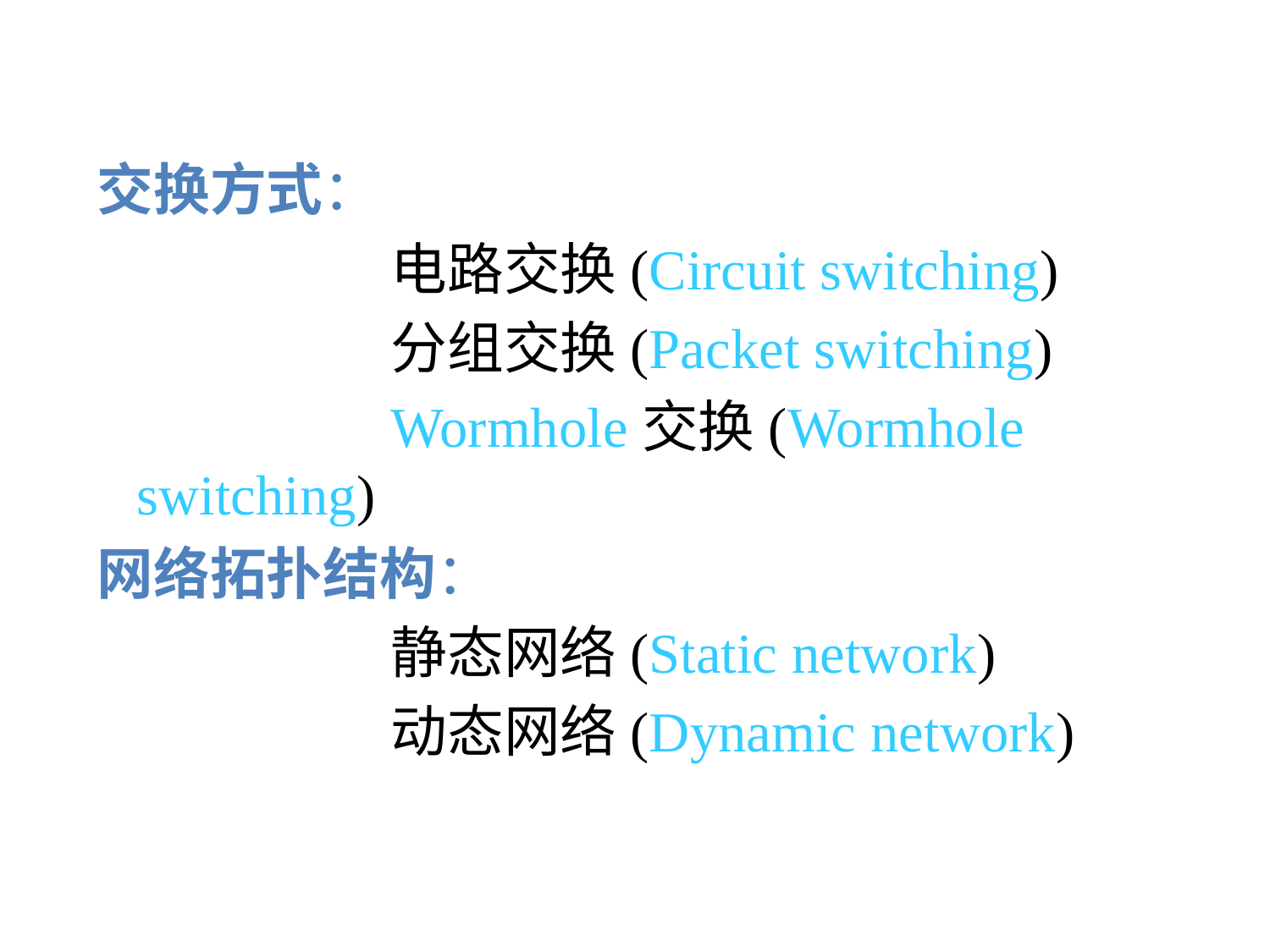

交换方式：
			电路交换(Circuit switching)
			分组交换(Packet switching)
			Wormhole交换(Wormhole switching)
网络拓扑结构：
			静态网络(Static network)
			动态网络(Dynamic network)